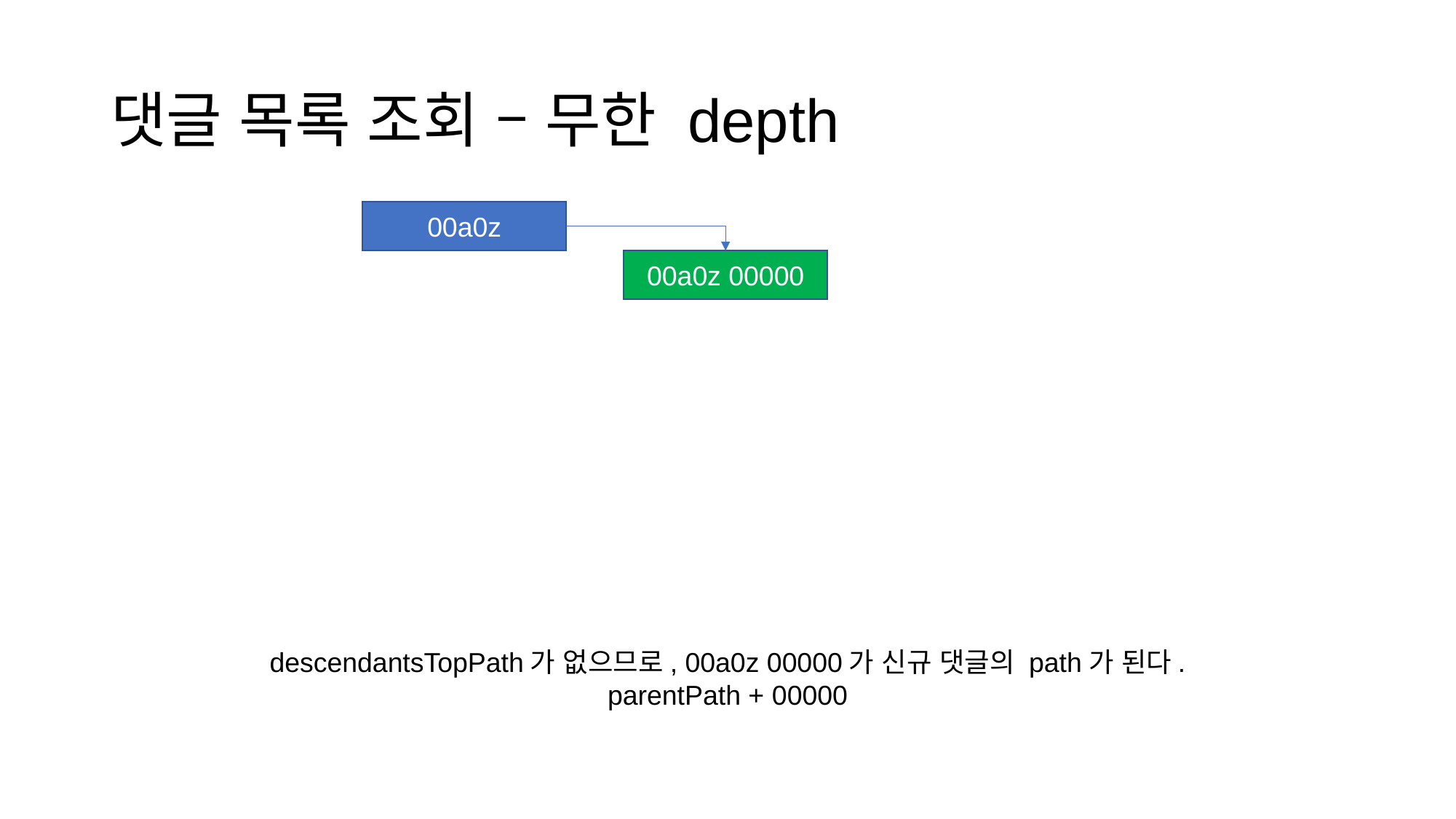

# 댓글 목록 조회 – 무한 depth
00a0z
00a0z 00000
descendantsTopPath가 없으므로, 00a0z 00000가 신규 댓글의 path가 된다.
parentPath + 00000